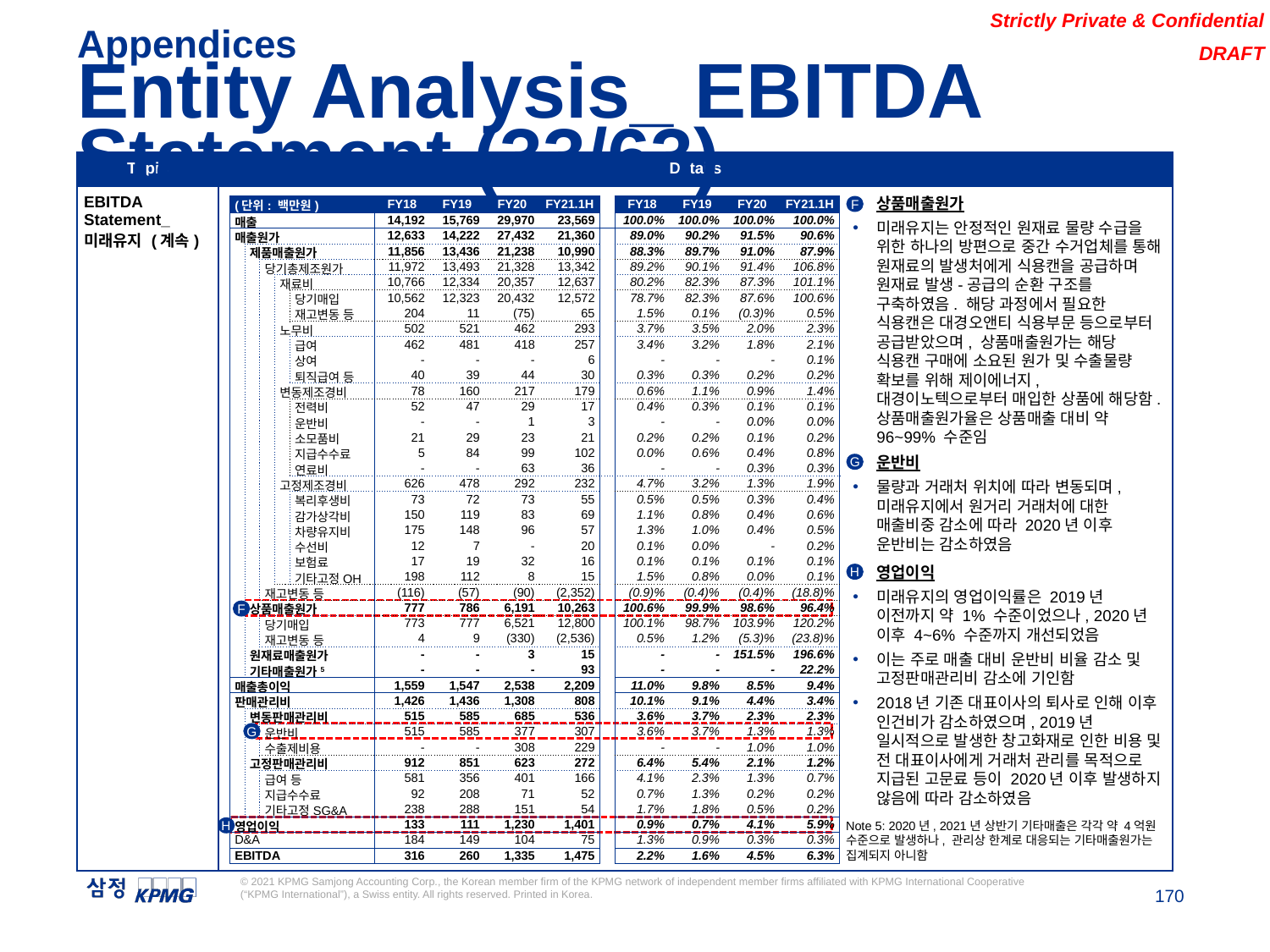

Appendices
Entity Analysis_ EBITDA Statement (33/63)
| Topic | Details |
| --- | --- |
| EBITDA Statement\_ 미래유지 (계속) |  |
상품매출원가
미래유지는 안정적인 원재료 물량 수급을 위한 하나의 방편으로 중간 수거업체를 통해 원재료의 발생처에게 식용캔을 공급하며 원재료 발생-공급의 순환 구조를 구축하였음. 해당 과정에서 필요한 식용캔은 대경오앤티 식용부문 등으로부터 공급받았으며, 상품매출원가는 해당 식용캔 구매에 소요된 원가 및 수출물량 확보를 위해 제이에너지, 대경이노텍으로부터 매입한 상품에 해당함. 상품매출원가율은 상품매출 대비 약 96~99% 수준임

| (단위: 백만원) |  |  |  |  | FY18 | FY19 | FY20 | FY21.1H |  | FY18 | FY19 | FY20 | FY21.1H |
| --- | --- | --- | --- | --- | --- | --- | --- | --- | --- | --- | --- | --- | --- |
| 매출 |  |  |  |  | 14,192 | 15,769 | 29,970 | 23,569 |  | 100.0% | 100.0% | 100.0% | 100.0% |
| 매출원가 |  |  |  |  | 12,633 | 14,222 | 27,432 | 21,360 |  | 89.0% | 90.2% | 91.5% | 90.6% |
|  | 제품매출원가 |  |  |  | 11,856 | 13,436 | 21,238 | 10,990 |  | 88.3% | 89.7% | 91.0% | 87.9% |
|  |  | 당기총제조원가 |  |  | 11,972 | 13,493 | 21,328 | 13,342 |  | 89.2% | 90.1% | 91.4% | 106.8% |
|  |  |  | 재료비 |  | 10,766 | 12,334 | 20,357 | 12,637 |  | 80.2% | 82.3% | 87.3% | 101.1% |
|  |  |  |  | 당기매입 | 10,562 | 12,323 | 20,432 | 12,572 |  | 78.7% | 82.3% | 87.6% | 100.6% |
|  |  |  |  | 재고변동 등 | 204 | 11 | (75) | 65 |  | 1.5% | 0.1% | (0.3)% | 0.5% |
|  |  |  | 노무비 |  | 502 | 521 | 462 | 293 |  | 3.7% | 3.5% | 2.0% | 2.3% |
|  |  |  |  | 급여 | 462 | 481 | 418 | 257 |  | 3.4% | 3.2% | 1.8% | 2.1% |
|  |  |  |  | 상여 | - | - | - | 6 |  | - | - | - | 0.1% |
|  |  |  |  | 퇴직급여 등 | 40 | 39 | 44 | 30 |  | 0.3% | 0.3% | 0.2% | 0.2% |
|  |  |  | 변동제조경비 |  | 78 | 160 | 217 | 179 |  | 0.6% | 1.1% | 0.9% | 1.4% |
|  |  |  |  | 전력비 | 52 | 47 | 29 | 17 |  | 0.4% | 0.3% | 0.1% | 0.1% |
|  |  |  |  | 운반비 | - | - | 1 | 3 |  | - | - | 0.0% | 0.0% |
|  |  |  |  | 소모품비 | 21 | 29 | 23 | 21 |  | 0.2% | 0.2% | 0.1% | 0.2% |
|  |  |  |  | 지급수수료 | 5 | 84 | 99 | 102 |  | 0.0% | 0.6% | 0.4% | 0.8% |
|  |  |  |  | 연료비 | - | - | 63 | 36 |  | - | - | 0.3% | 0.3% |
|  |  |  | 고정제조경비 |  | 626 | 478 | 292 | 232 |  | 4.7% | 3.2% | 1.3% | 1.9% |
|  |  |  |  | 복리후생비 | 73 | 72 | 73 | 55 |  | 0.5% | 0.5% | 0.3% | 0.4% |
|  |  |  |  | 감가상각비 | 150 | 119 | 83 | 69 |  | 1.1% | 0.8% | 0.4% | 0.6% |
|  |  |  |  | 차량유지비 | 175 | 148 | 96 | 57 |  | 1.3% | 1.0% | 0.4% | 0.5% |
|  |  |  |  | 수선비 | 12 | 7 | - | 20 |  | 0.1% | 0.0% | - | 0.2% |
|  |  |  |  | 보험료 | 17 | 19 | 32 | 16 |  | 0.1% | 0.1% | 0.1% | 0.1% |
|  |  |  |  | 기타고정OH | 198 | 112 | 8 | 15 |  | 1.5% | 0.8% | 0.0% | 0.1% |
|  |  | 재고변동 등 |  |  | (116) | (57) | (90) | (2,352) |  | (0.9)% | (0.4)% | (0.4)% | (18.8)% |
|  | 상품매출원가 |  |  |  | 777 | 786 | 6,191 | 10,263 |  | 100.6% | 99.9% | 98.6% | 96.4% |
|  |  | 당기매입 |  |  | 773 | 777 | 6,521 | 12,800 |  | 100.1% | 98.7% | 103.9% | 120.2% |
|  |  | 재고변동 등 |  |  | 4 | 9 | (330) | (2,536) |  | 0.5% | 1.2% | (5.3)% | (23.8)% |
|  | 원재료매출원가 |  |  |  | - | - | 3 | 15 |  | - | - | 151.5% | 196.6% |
|  | 기타매출원가5 |  |  |  | - | - | - | 93 |  | - | - | - | 22.2% |
| 매출총이익 |  |  |  |  | 1,559 | 1,547 | 2,538 | 2,209 |  | 11.0% | 9.8% | 8.5% | 9.4% |
| 판매관리비 |  |  |  |  | 1,426 | 1,436 | 1,308 | 808 |  | 10.1% | 9.1% | 4.4% | 3.4% |
|  | 변동판매관리비 |  |  |  | 515 | 585 | 685 | 536 |  | 3.6% | 3.7% | 2.3% | 2.3% |
|  |  | 운반비 |  |  | 515 | 585 | 377 | 307 |  | 3.6% | 3.7% | 1.3% | 1.3% |
|  |  | 수출제비용 |  |  | - | - | 308 | 229 |  | - | - | 1.0% | 1.0% |
|  | 고정판매관리비 |  |  |  | 912 | 851 | 623 | 272 |  | 6.4% | 5.4% | 2.1% | 1.2% |
|  |  | 급여 등 |  |  | 581 | 356 | 401 | 166 |  | 4.1% | 2.3% | 1.3% | 0.7% |
|  |  | 지급수수료 |  |  | 92 | 208 | 71 | 52 |  | 0.7% | 1.3% | 0.2% | 0.2% |
|  |  | 기타고정SG&A |  |  | 238 | 288 | 151 | 54 |  | 1.7% | 1.8% | 0.5% | 0.2% |
| 영업이익 |  |  |  |  | 133 | 111 | 1,230 | 1,401 |  | 0.9% | 0.7% | 4.1% | 5.9% |
| D&A |  |  |  |  | 184 | 149 | 104 | 75 |  | 1.3% | 0.9% | 0.3% | 0.3% |
| EBITDA |  |  |  |  | 316 | 260 | 1,335 | 1,475 |  | 2.2% | 1.6% | 4.5% | 6.3% |
F
운반비
물량과 거래처 위치에 따라 변동되며, 미래유지에서 원거리 거래처에 대한 매출비중 감소에 따라 2020년 이후 운반비는 감소하였음
G
영업이익
미래유지의 영업이익률은 2019년 이전까지 약 1% 수준이었으나, 2020년 이후 4~6% 수준까지 개선되었음
이는 주로 매출 대비 운반비 비율 감소 및 고정판매관리비 감소에 기인함
2018년 기존 대표이사의 퇴사로 인해 이후 인건비가 감소하였으며, 2019년 일시적으로 발생한 창고화재로 인한 비용 및 전 대표이사에게 거래처 관리를 목적으로 지급된 고문료 등이 2020년 이후 발생하지 않음에 따라 감소하였음
H

F
G

H
Note 5: 2020년, 2021년 상반기 기타매출은 각각 약 4억원 수준으로 발생하나, 관리상 한계로 대응되는 기타매출원가는 집계되지 아니함